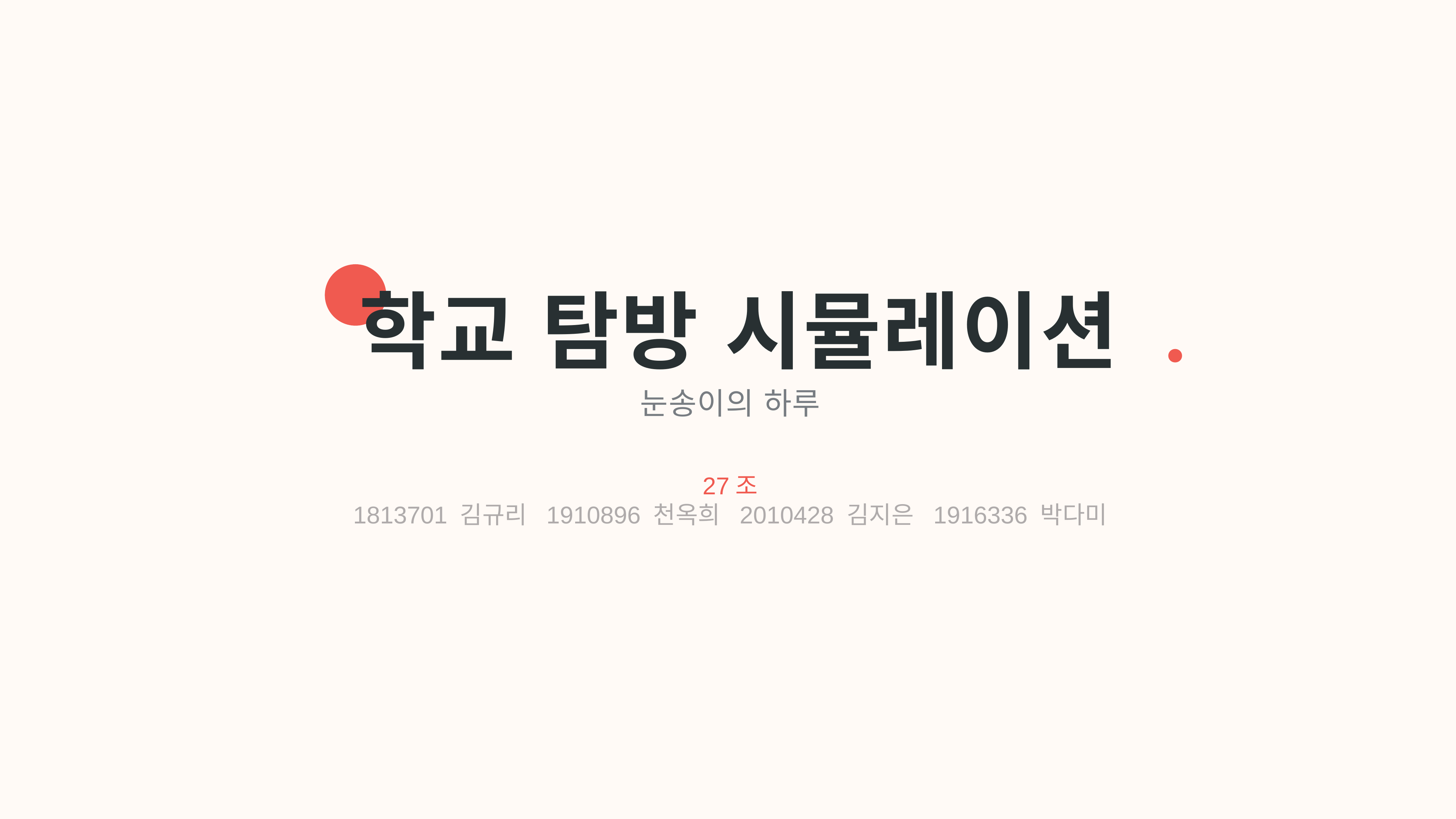

학교 탐방 시뮬레이션 .
눈송이의 하루
27조
1813701 김규리  1910896 천옥희  2010428 김지은  1916336 박다미